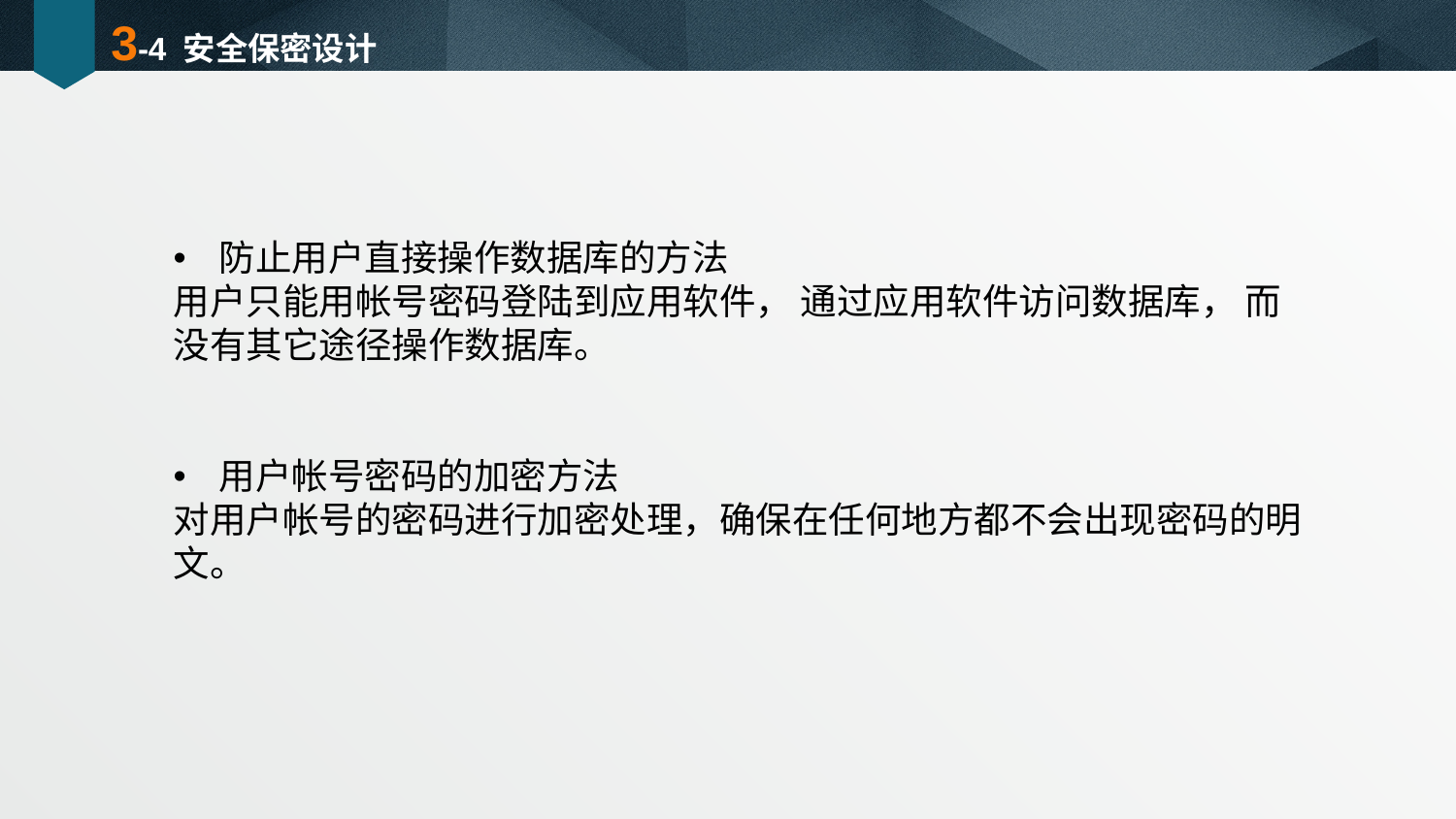

# 3-4 安全保密设计

防止用户直接操作数据库的方法
用户只能用帐号密码登陆到应用软件， 通过应用软件访问数据库， 而没有其它途径操作数据库。

用户帐号密码的加密方法
对用户帐号的密码进行加密处理，确保在任何地方都不会出现密码的明文。